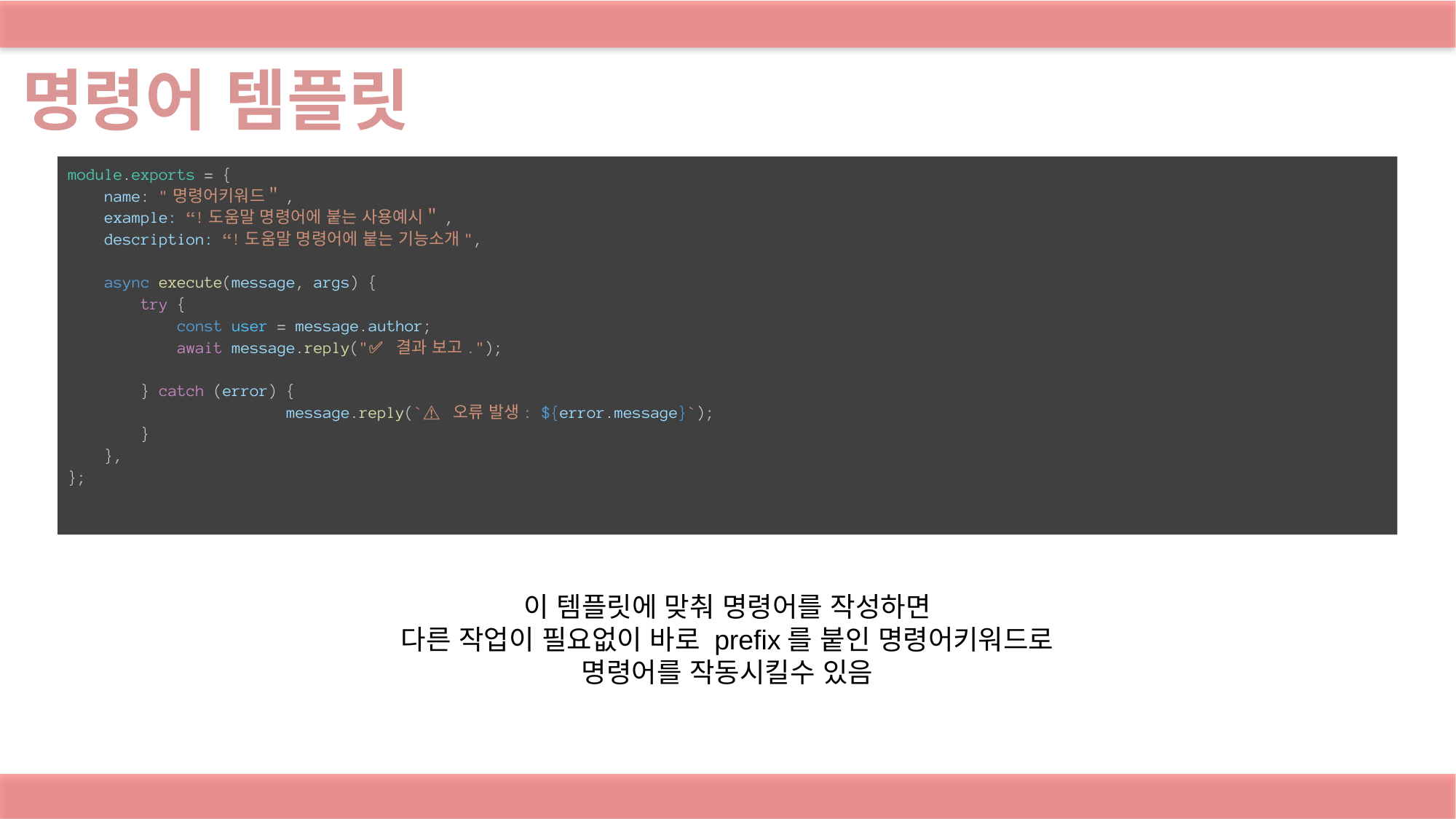

명령어 템플릿
module.exports = {
    name: "명령어키워드＂,
    example: “!도움말 명령어에 붙는 사용예시＂,
    description: “!도움말 명령어에 붙는 기능소개",

    async execute(message, args) {
        try {
            const user = message.author;
            await message.reply("✅ 결과 보고.");
        } catch (error) {
		message.reply(`⚠️ 오류 발생: ${error.message}`);
        }
    },
};

이 템플릿에 맞춰 명령어를 작성하면
다른 작업이 필요없이 바로 prefix를 붙인 명령어키워드로
명령어를 작동시킬수 있음